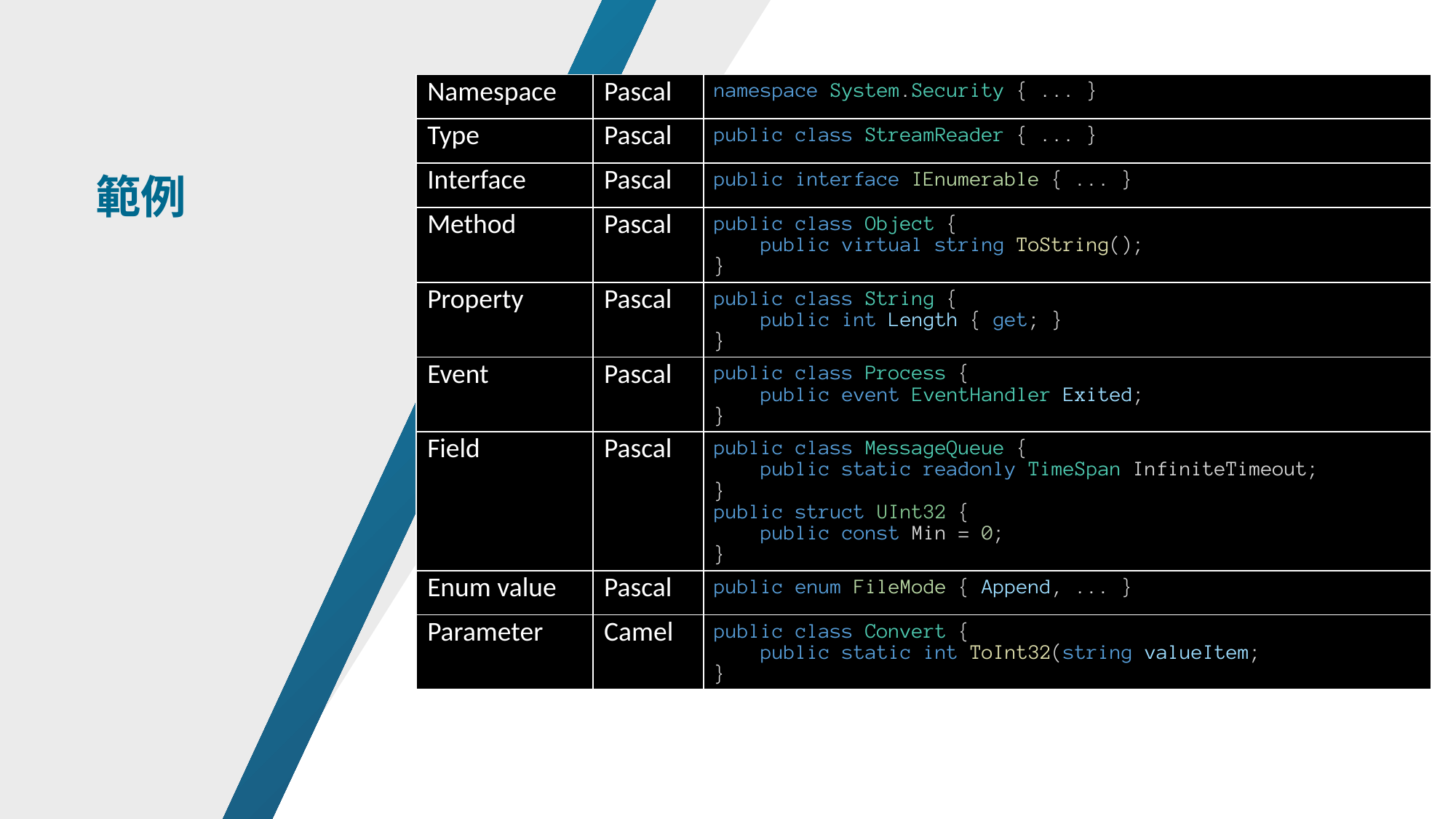

| Namespace | Pascal | namespace System.Security { ... } |
| --- | --- | --- |
| Type | Pascal | public class StreamReader { ... } |
| Interface | Pascal | public interface IEnumerable { ... } |
| Method | Pascal | public class Object {     public virtual string ToString(); } |
| Property | Pascal | public class String {     public int Length { get; } } |
| Event | Pascal | public class Process {     public event EventHandler Exited; } |
| Field | Pascal | public class MessageQueue {     public static readonly TimeSpan InfiniteTimeout; } public struct UInt32 {     public const Min = 0; } |
| Enum value | Pascal | public enum FileMode { Append, ... } |
| Parameter | Camel | public class Convert {     public static int ToInt32(string valueItem; } |
範例